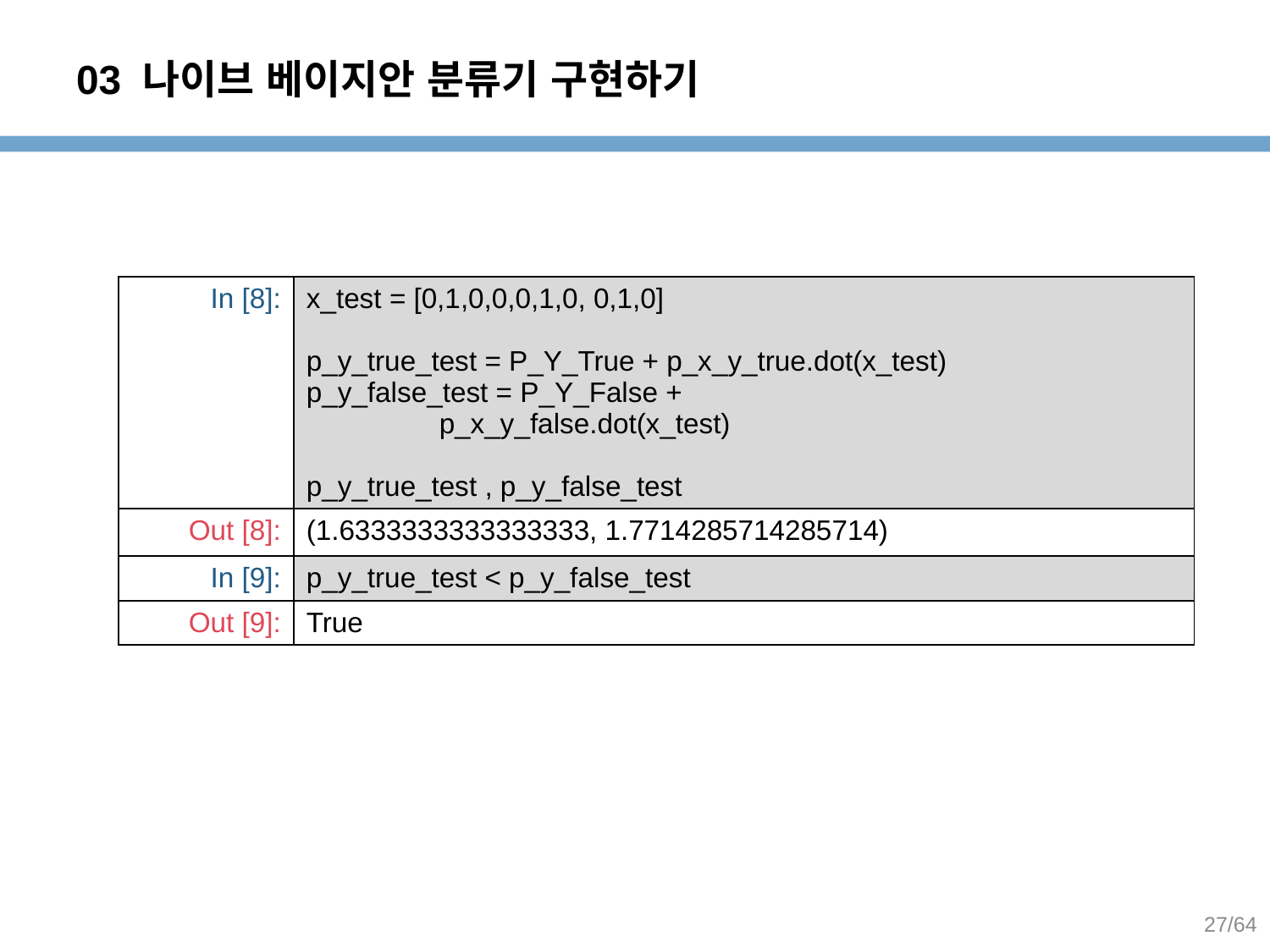

# 03 나이브 베이지안 분류기 구현하기
| In [8]: | x\_test = [0,1,0,0,0,1,0, 0,1,0] p\_y\_true\_test = P\_Y\_True + p\_x\_y\_true.dot(x\_test) p\_y\_false\_test = P\_Y\_False + p\_x\_y\_false.dot(x\_test) p\_y\_true\_test , p\_y\_false\_test |
| --- | --- |
| Out [8]: | (1.6333333333333333, 1.7714285714285714) |
| In [9]: | p\_y\_true\_test < p\_y\_false\_test |
| Out [9]: | True |
27/64